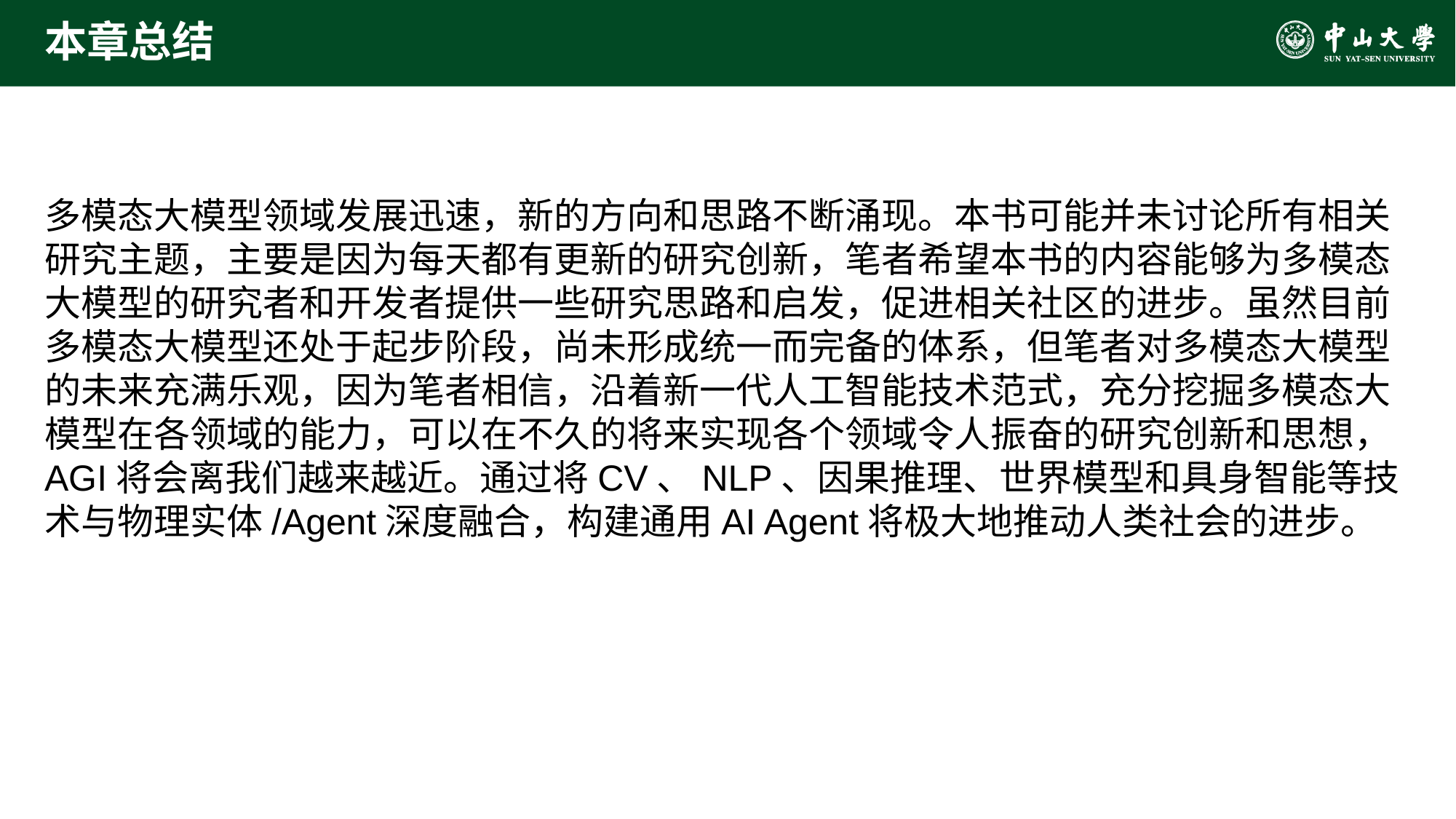

# 本章总结
多模态大模型领域发展迅速，新的方向和思路不断涌现。本书可能并未讨论所有相关研究主题，主要是因为每天都有更新的研究创新，笔者希望本书的内容能够为多模态大模型的研究者和开发者提供一些研究思路和启发，促进相关社区的进步。虽然目前多模态大模型还处于起步阶段，尚未形成统一而完备的体系，但笔者对多模态大模型的未来充满乐观，因为笔者相信，沿着新一代人工智能技术范式，充分挖掘多模态大模型在各领域的能力，可以在不久的将来实现各个领域令人振奋的研究创新和思想，AGI将会离我们越来越近。通过将CV、NLP、因果推理、世界模型和具身智能等技术与物理实体/Agent深度融合，构建通用AI Agent将极大地推动人类社会的进步。